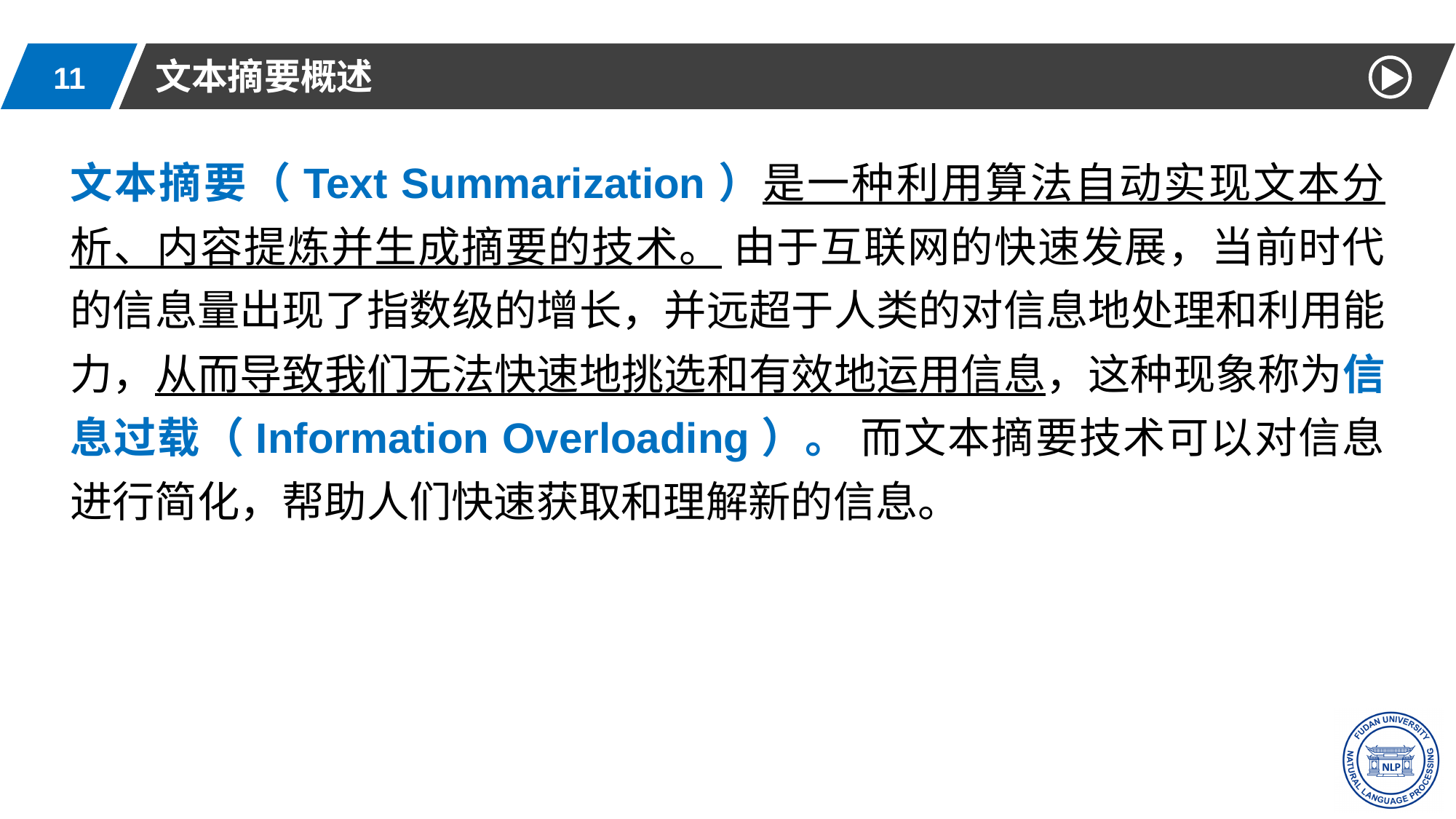

文本摘要概述
11

文本摘要（Text Summarization）是一种利用算法自动实现文本分析、内容提炼并生成摘要的技术。 由于互联网的快速发展，当前时代的信息量出现了指数级的增长，并远超于人类的对信息地处理和利用能力，从而导致我们无法快速地挑选和有效地运用信息，这种现象称为信息过载（Information Overloading）。 而文本摘要技术可以对信息进行简化，帮助人们快速获取和理解新的信息。
3